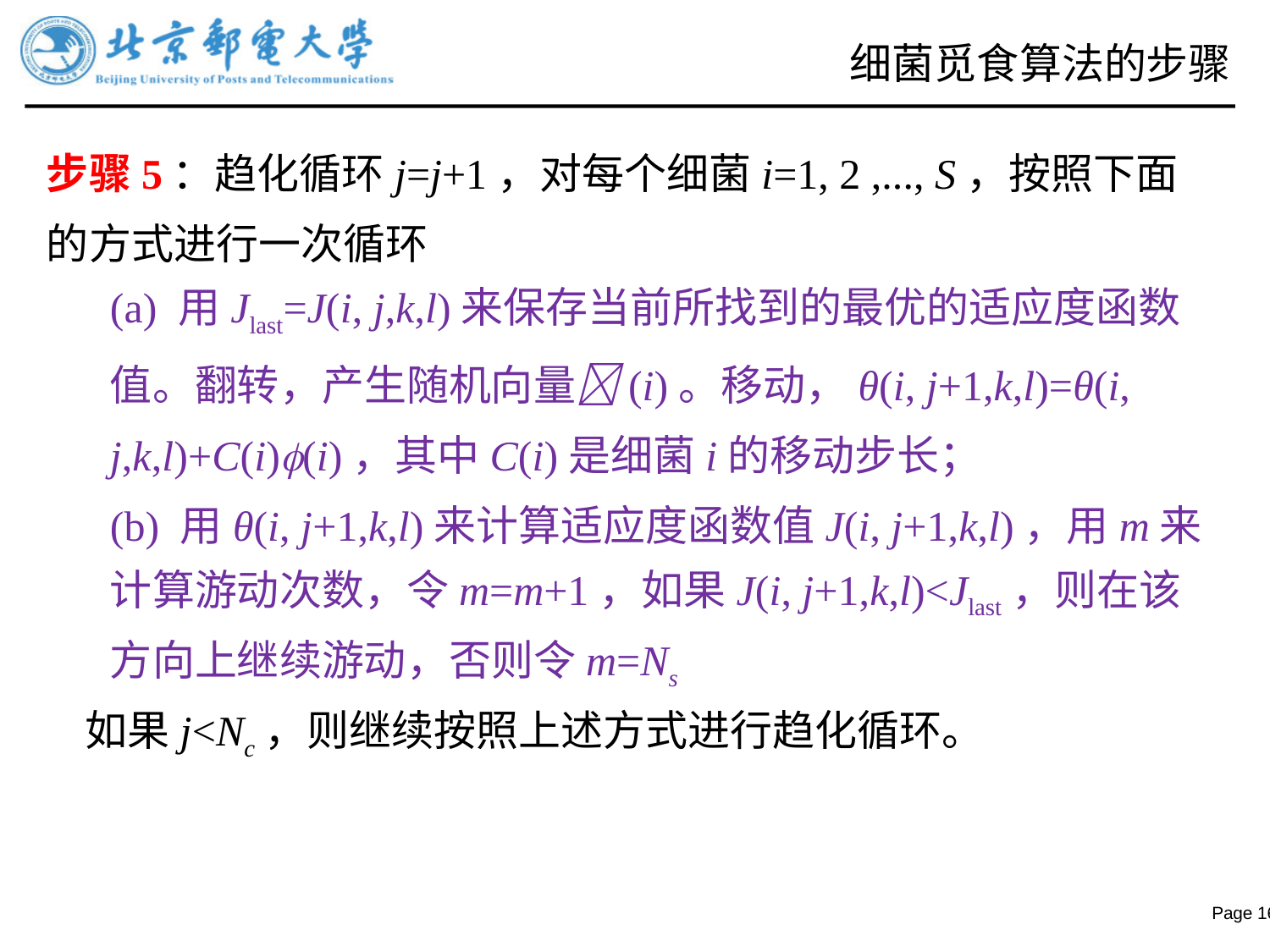

# 细菌觅食算法的步骤
步骤5：趋化循环j=j+1，对每个细菌i=1, 2 ,..., S，按照下面的方式进行一次循环
(a) 用Jlast=J(i, j,k,l)来保存当前所找到的最优的适应度函数值。翻转，产生随机向量φ(i)。移动，θ(i, j+1,k,l)=θ(i, j,k,l)+C(i)φ(i)，其中C(i)是细菌i的移动步长；
(b) 用θ(i, j+1,k,l)来计算适应度函数值J(i, j+1,k,l)，用m来计算游动次数，令m=m+1，如果J(i, j+1,k,l)<Jlast，则在该方向上继续游动，否则令m=Ns
   如果j<Nc，则继续按照上述方式进行趋化循环。